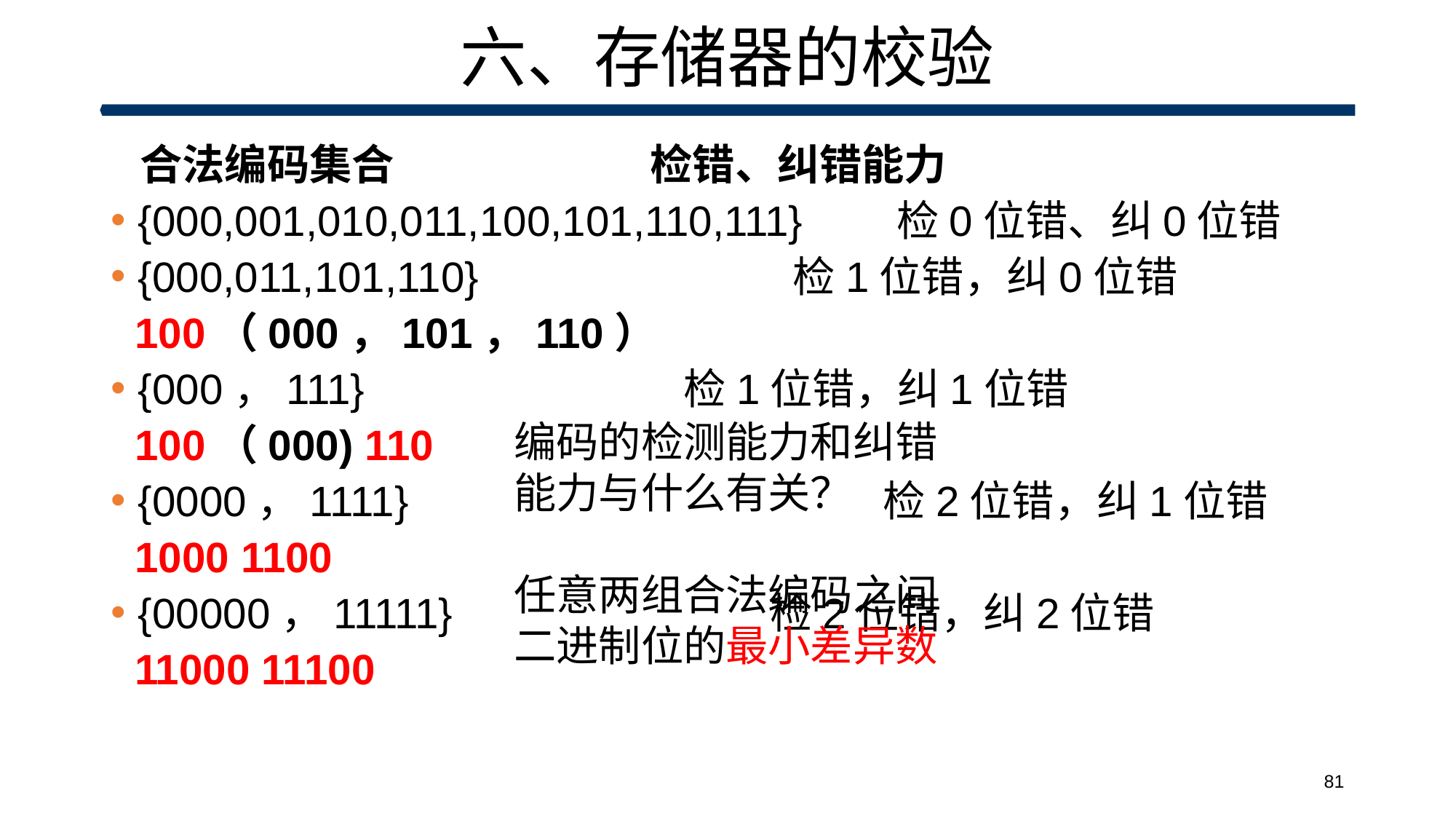

# 六、存储器的校验
  合法编码集合                           检错、纠错能力
{000,001,010,011,100,101,110,111}       检0位错、纠0位错
{000,011,101,110}                     	检1位错，纠0位错
  100（000，101，110）
{000，111}                           	检1位错，纠1位错
  100（000) 110
{0000，1111}  			                检2位错，纠1位错
  1000 1100
{00000，11111}                          检2位错，纠2位错
  11000 11100

编码的检测能力和纠错能力与什么有关？

任意两组合法编码之间二进制位的最小差异数

81